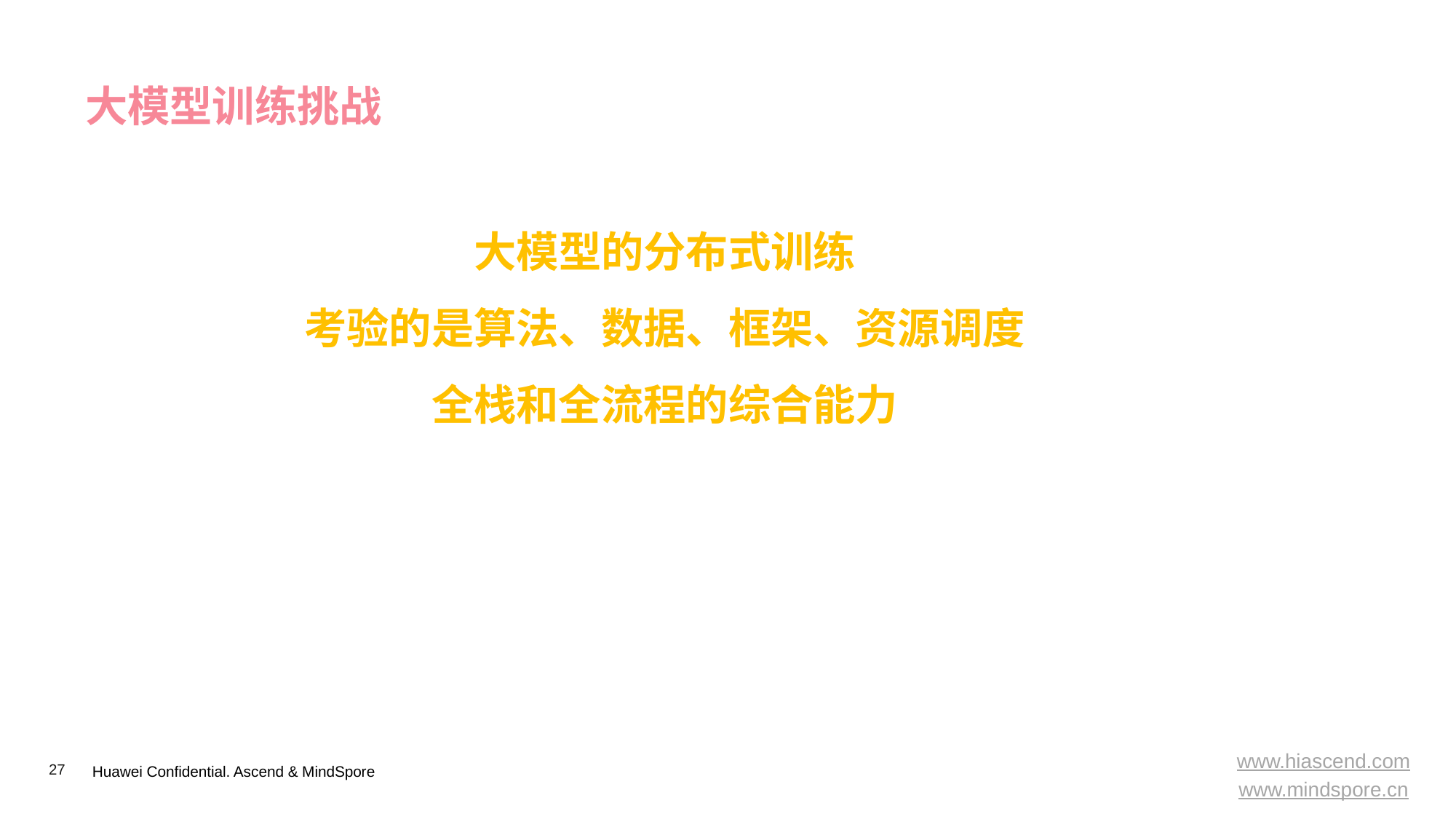

# 大模型训练挑战
大模型的分布式训练
考验的是算法、数据、框架、资源调度
全栈和全流程的综合能力